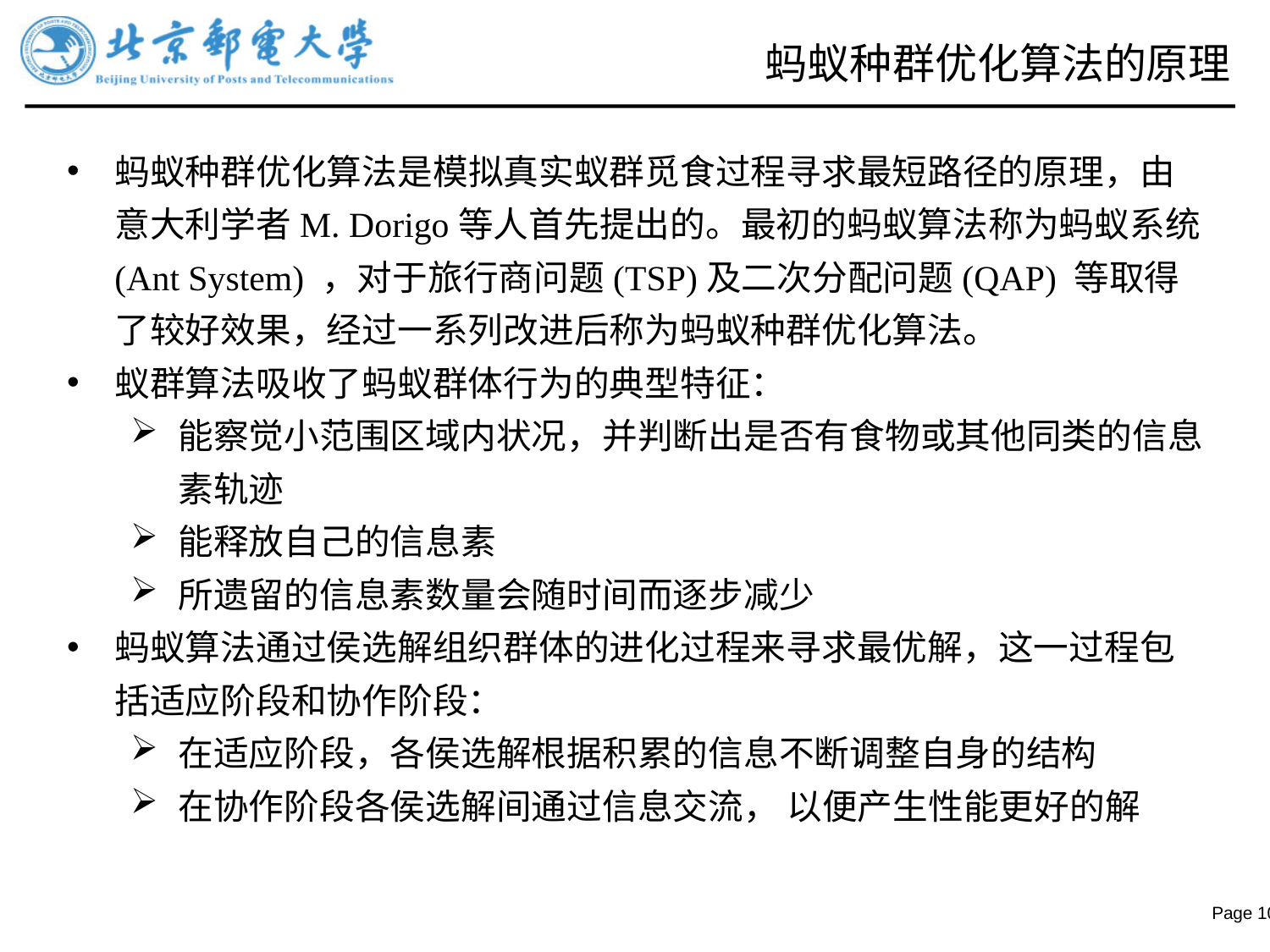

# 蚂蚁种群优化算法的原理
蚂蚁种群优化算法是模拟真实蚁群觅食过程寻求最短路径的原理，由意大利学者M. Dorigo等人首先提出的。最初的蚂蚁算法称为蚂蚁系统(Ant System) ，对于旅行商问题(TSP)及二次分配问题(QAP) 等取得了较好效果，经过一系列改进后称为蚂蚁种群优化算法。
蚁群算法吸收了蚂蚁群体行为的典型特征：
能察觉小范围区域内状况，并判断出是否有食物或其他同类的信息素轨迹
能释放自己的信息素
所遗留的信息素数量会随时间而逐步减少
蚂蚁算法通过侯选解组织群体的进化过程来寻求最优解，这一过程包括适应阶段和协作阶段：
在适应阶段，各侯选解根据积累的信息不断调整自身的结构
在协作阶段各侯选解间通过信息交流， 以便产生性能更好的解